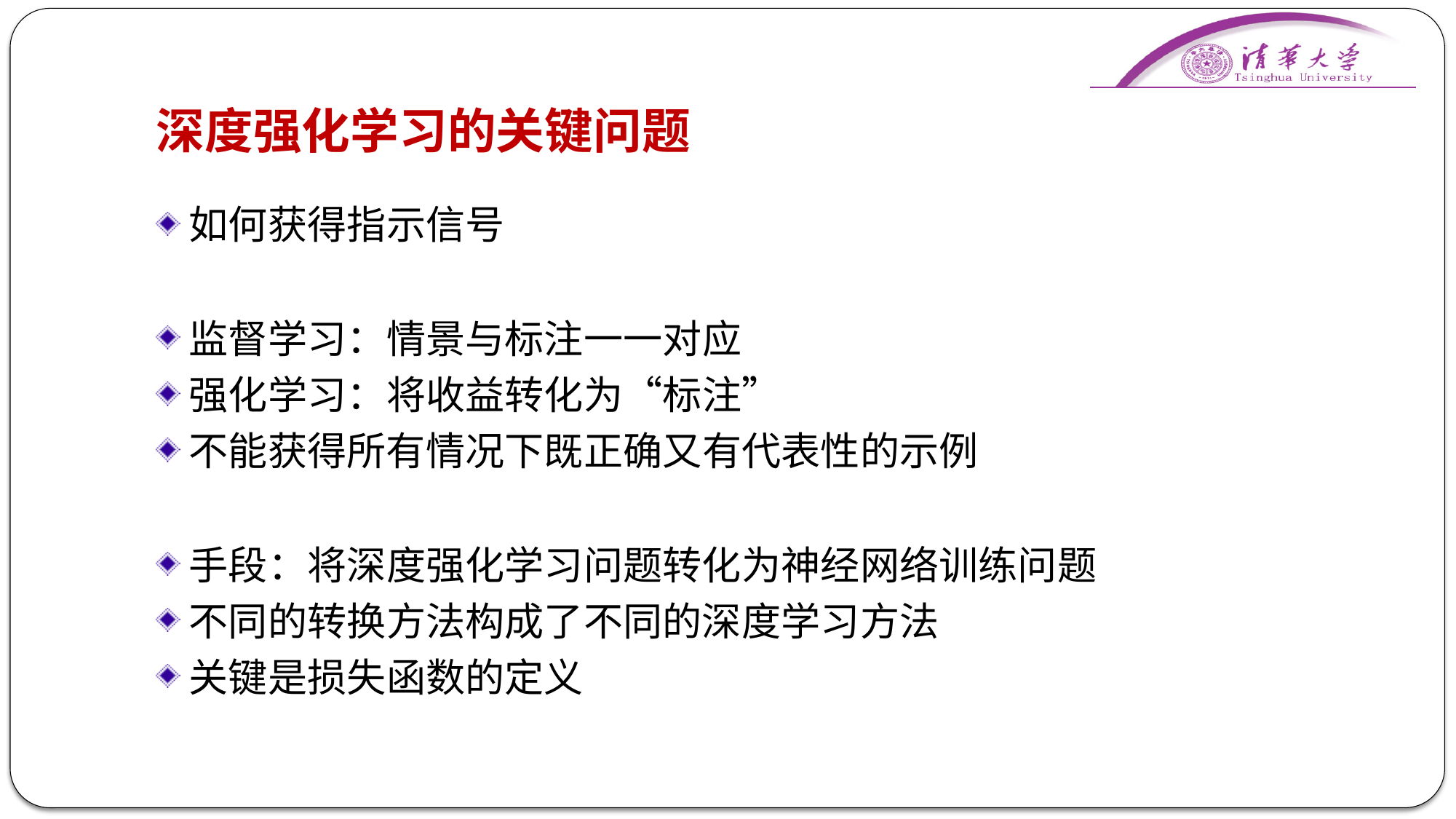

# 深度强化学习的关键问题

如何获得指示信号

监督学习：情景与标注一一对应
强化学习：将收益转化为“标注”
不能获得所有情况下既正确又有代表性的示例

手段：将深度强化学习问题转化为神经网络训练问题
不同的转换方法构成了不同的深度学习方法
关键是损失函数的定义